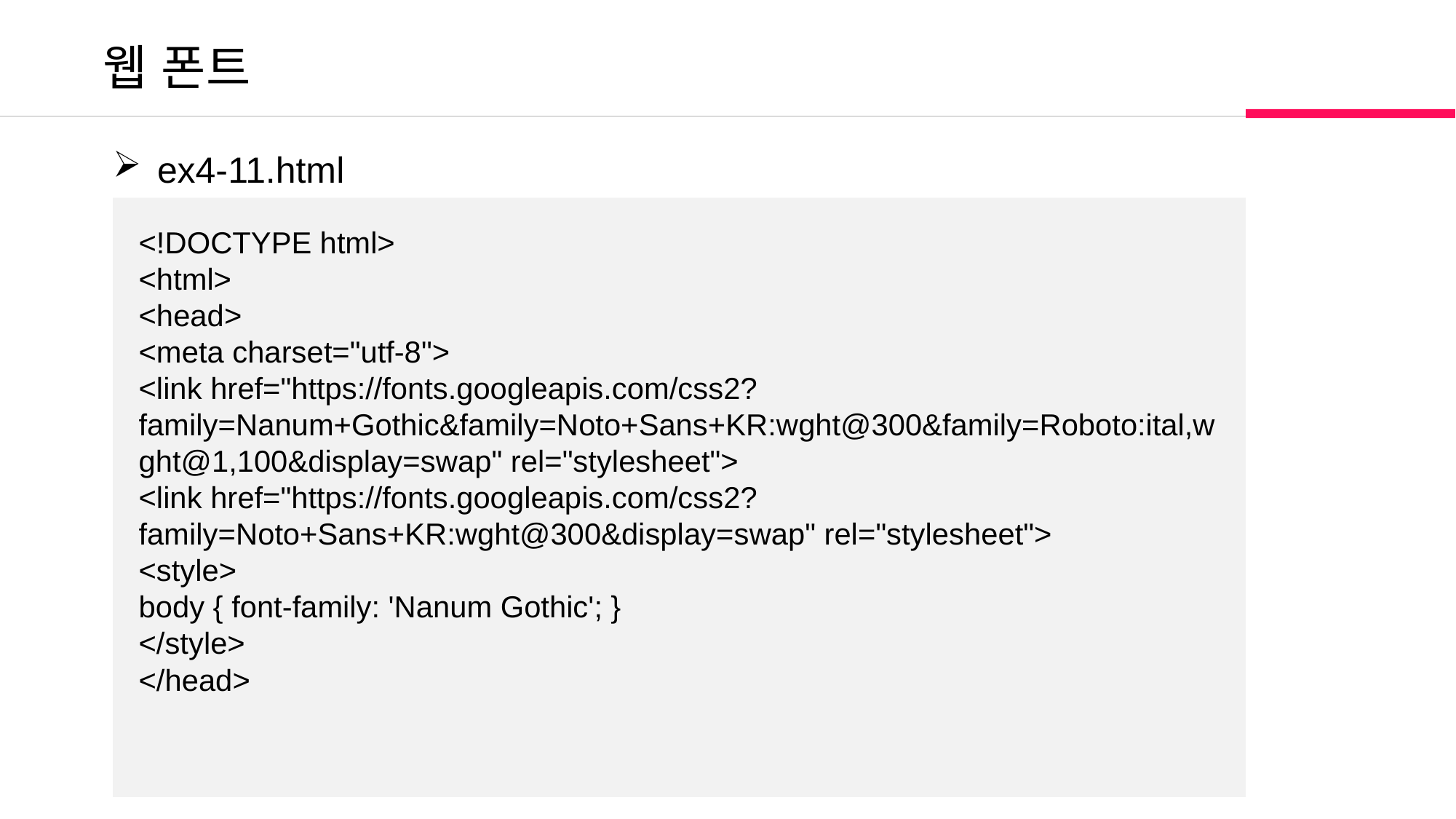

웹 폰트

 ex4-11.html
<!DOCTYPE html>
<html>
<head>
<meta charset="utf-8">
<link href="https://fonts.googleapis.com/css2?family=Nanum+Gothic&family=Noto+Sans+KR:wght@300&family=Roboto:ital,wght@1,100&display=swap" rel="stylesheet">
<link href="https://fonts.googleapis.com/css2?family=Noto+Sans+KR:wght@300&display=swap" rel="stylesheet">
<style>
body { font-family: 'Nanum Gothic'; }
</style>
</head>